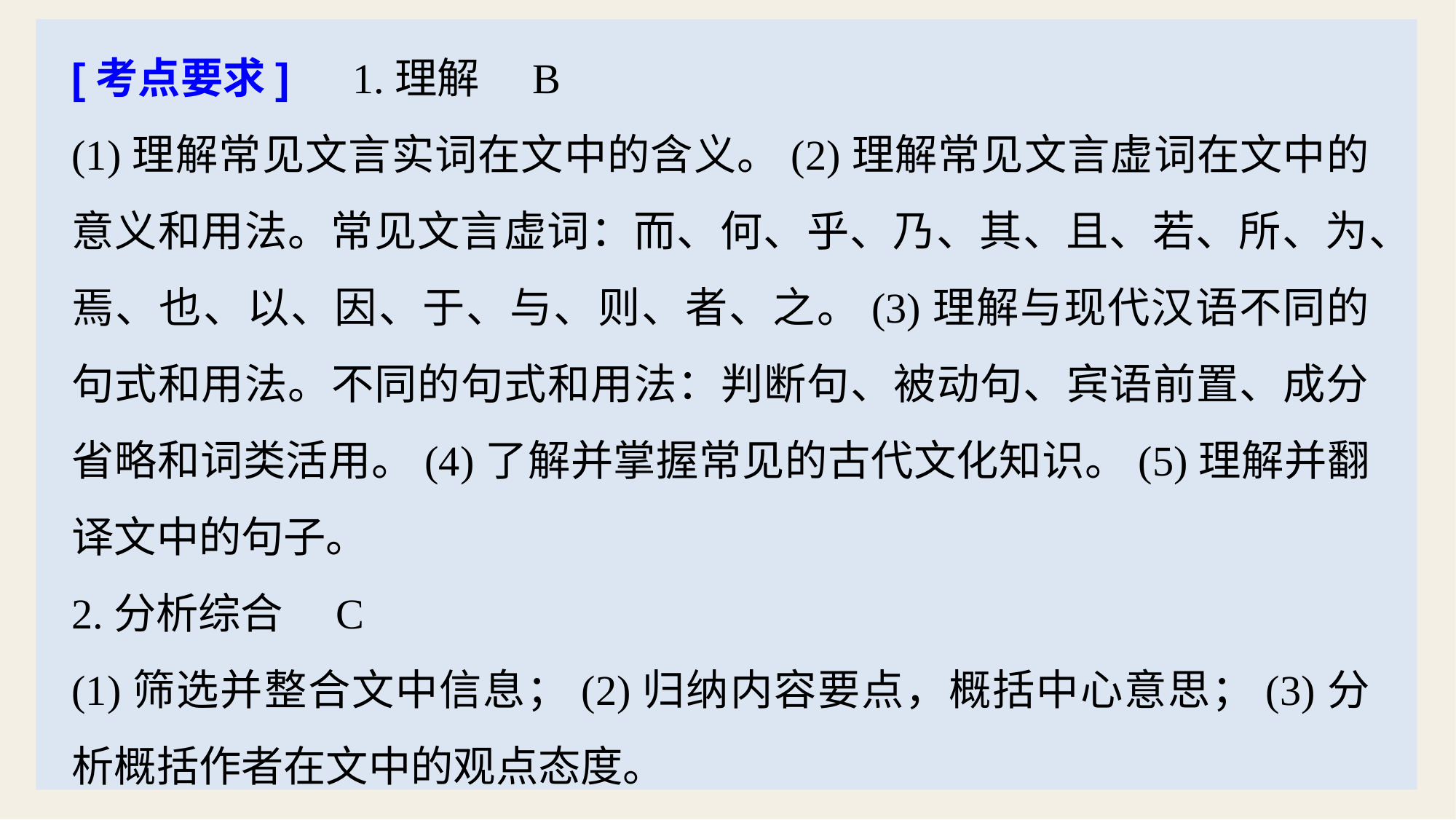

[考点要求]　1.理解　B
(1)理解常见文言实词在文中的含义。(2)理解常见文言虚词在文中的意义和用法。常见文言虚词：而、何、乎、乃、其、且、若、所、为、焉、也、以、因、于、与、则、者、之。(3)理解与现代汉语不同的句式和用法。不同的句式和用法：判断句、被动句、宾语前置、成分省略和词类活用。(4)了解并掌握常见的古代文化知识。(5)理解并翻译文中的句子。
2.分析综合　C
(1)筛选并整合文中信息；(2)归纳内容要点，概括中心意思；(3)分析概括作者在文中的观点态度。